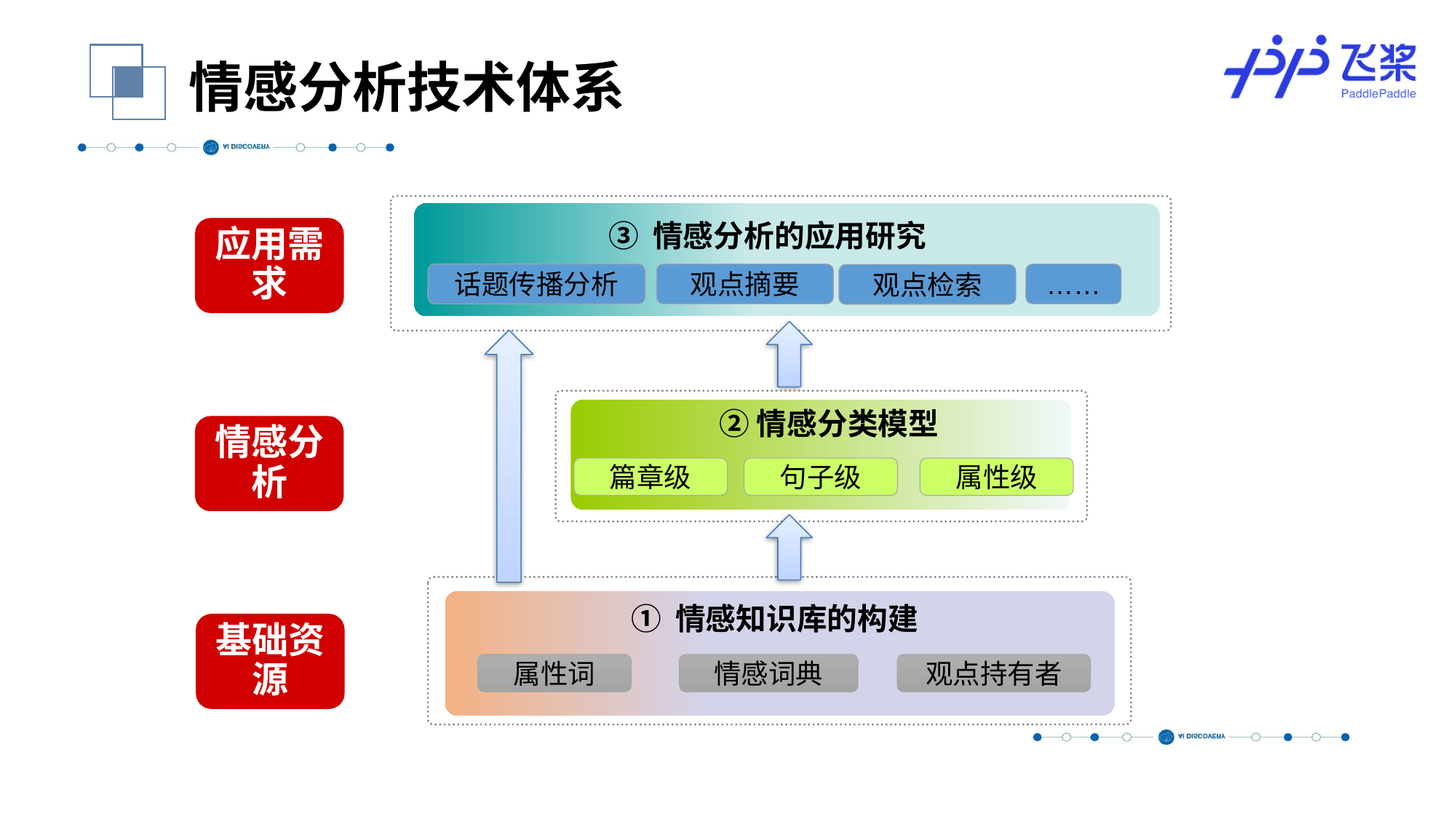

情感分析技术体系

③ 情感分析的应用研究

应用需求
话题传播分析
观点摘要
……
观点检索

②情感分类模型

情感分析
篇章级
句子级
属性级

① 情感知识库的构建

基础资源
属性词
情感词典
观点持有者